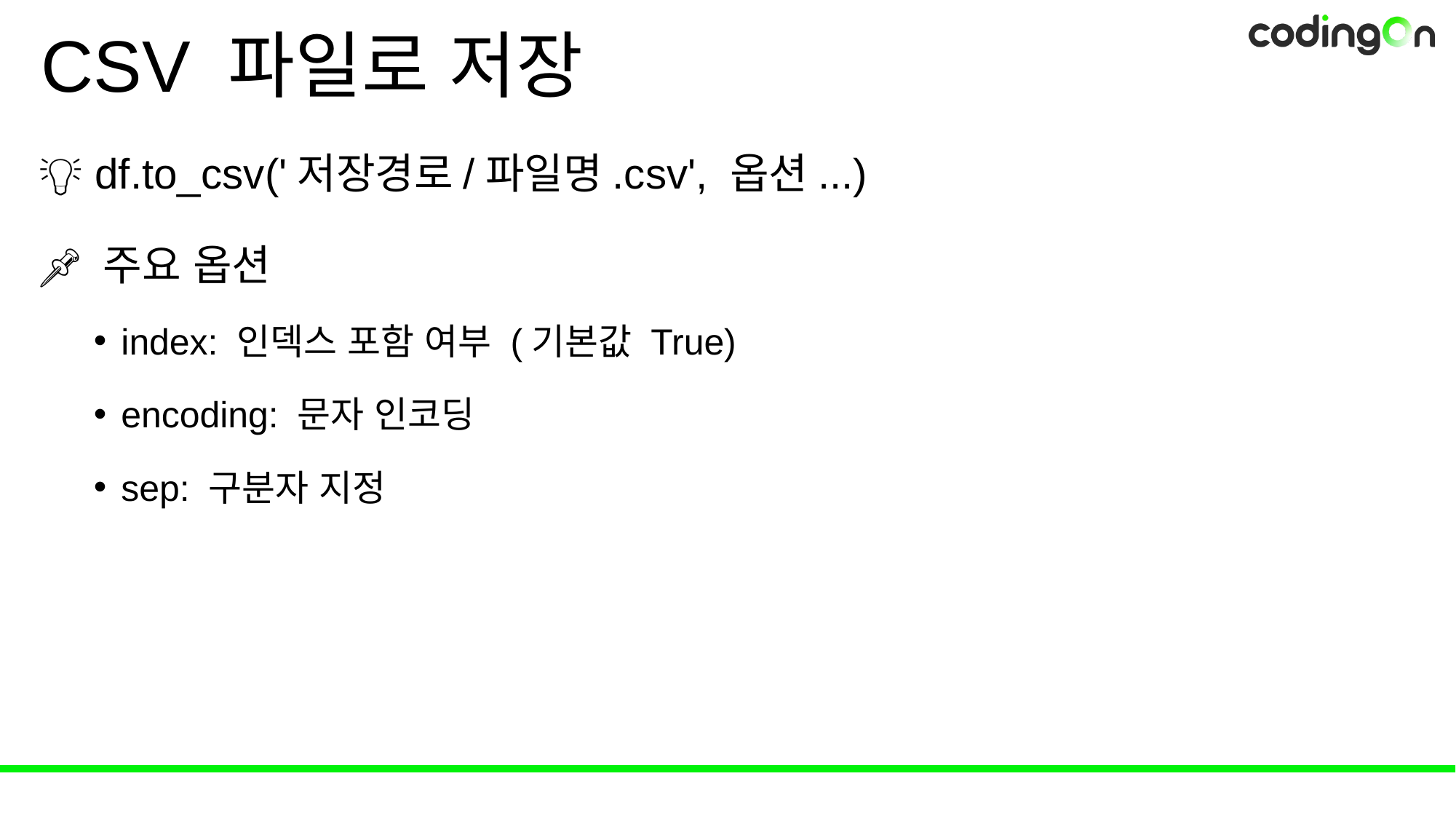

# CSV 파일로 저장
💡 df.to_csv('저장경로/파일명.csv', 옵션...)
📌 주요 옵션
index: 인덱스 포함 여부 (기본값 True)
encoding: 문자 인코딩
sep: 구분자 지정